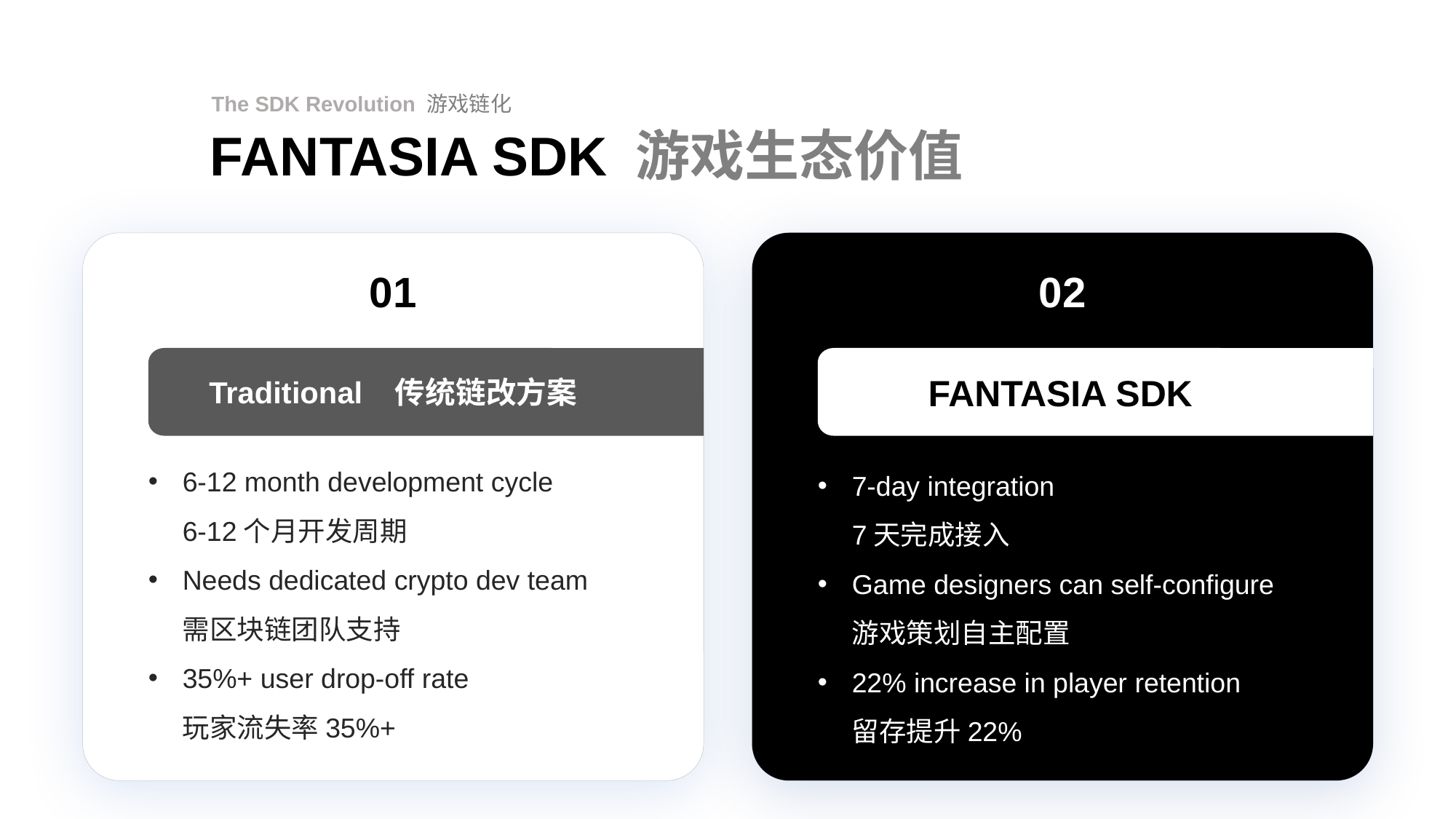

The SDK Revolution 游戏链化
FANTASIA SDK 游戏生态价值

01
Traditional   传统链改方案
6-12 month development cycle
6-12个月开发周期
Needs dedicated crypto dev team
需区块链团队支持
35%+ user drop-off rate
玩家流失率35%+

02
FANTASIA SDK
7-day integration
7天完成接入
Game designers can self-configure
游戏策划自主配置
22% increase in player retention
留存提升22%